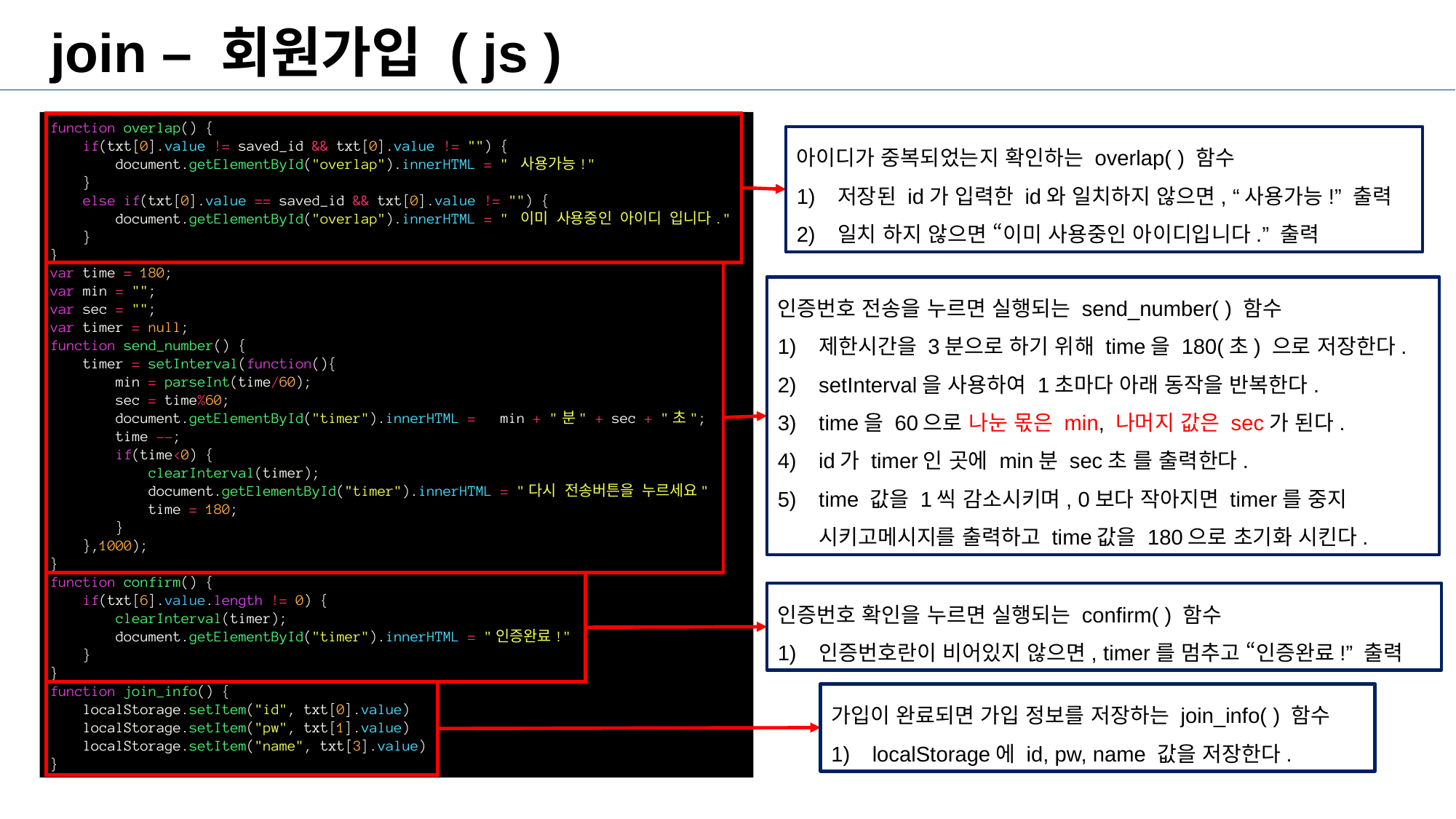

join – 회원가입 ( js )
function overlap() {
    if(txt[0].value != saved_id && txt[0].value != "") {
        document.getElementById("overlap").innerHTML = " 사용가능!"
    }
    else if(txt[0].value == saved_id && txt[0].value != "") {
        document.getElementById("overlap").innerHTML = " 이미 사용중인 아이디 입니다."
    }
}
var time = 180;
var min = "";
var sec = "";
var timer = null;
function send_number() {
    timer = setInterval(function(){
        min = parseInt(time/60);
        sec = time%60;
        document.getElementById("timer").innerHTML =   min + "분" + sec + "초";
        time --;
        if(time<0) {
            clearInterval(timer);
            document.getElementById("timer").innerHTML = "다시 전송버튼을 누르세요"
            time = 180;
        }
    },1000);
}
function confirm() {
    if(txt[6].value.length != 0) {
        clearInterval(timer);
        document.getElementById("timer").innerHTML = "인증완료!"
    }
}
function join_info() {
    localStorage.setItem("id", txt[0].value)
    localStorage.setItem("pw", txt[1].value)
    localStorage.setItem("name", txt[3].value)
}

아이디가 중복되었는지 확인하는 overlap( ) 함수
저장된 id가 입력한 id와 일치하지 않으면, “사용가능!” 출력
일치 하지 않으면 “이미 사용중인 아이디입니다.” 출력

인증번호 전송을 누르면 실행되는 send_number( ) 함수
제한시간을 3분으로 하기 위해 time을 180(초) 으로 저장한다.
setInterval을 사용하여 1초마다 아래 동작을 반복한다.
time을 60으로 나눈 몫은 min, 나머지 값은 sec가 된다.
id가 timer인 곳에 min분 sec초 를 출력한다.
time 값을 1씩 감소시키며, 0보다 작아지면 timer를 중지 시키고메시지를 출력하고 time값을 180으로 초기화 시킨다.

인증번호 확인을 누르면 실행되는 confirm( ) 함수
인증번호란이 비어있지 않으면, timer를 멈추고 “인증완료!” 출력

가입이 완료되면 가입 정보를 저장하는 join_info( ) 함수
localStorage에 id, pw, name 값을 저장한다.